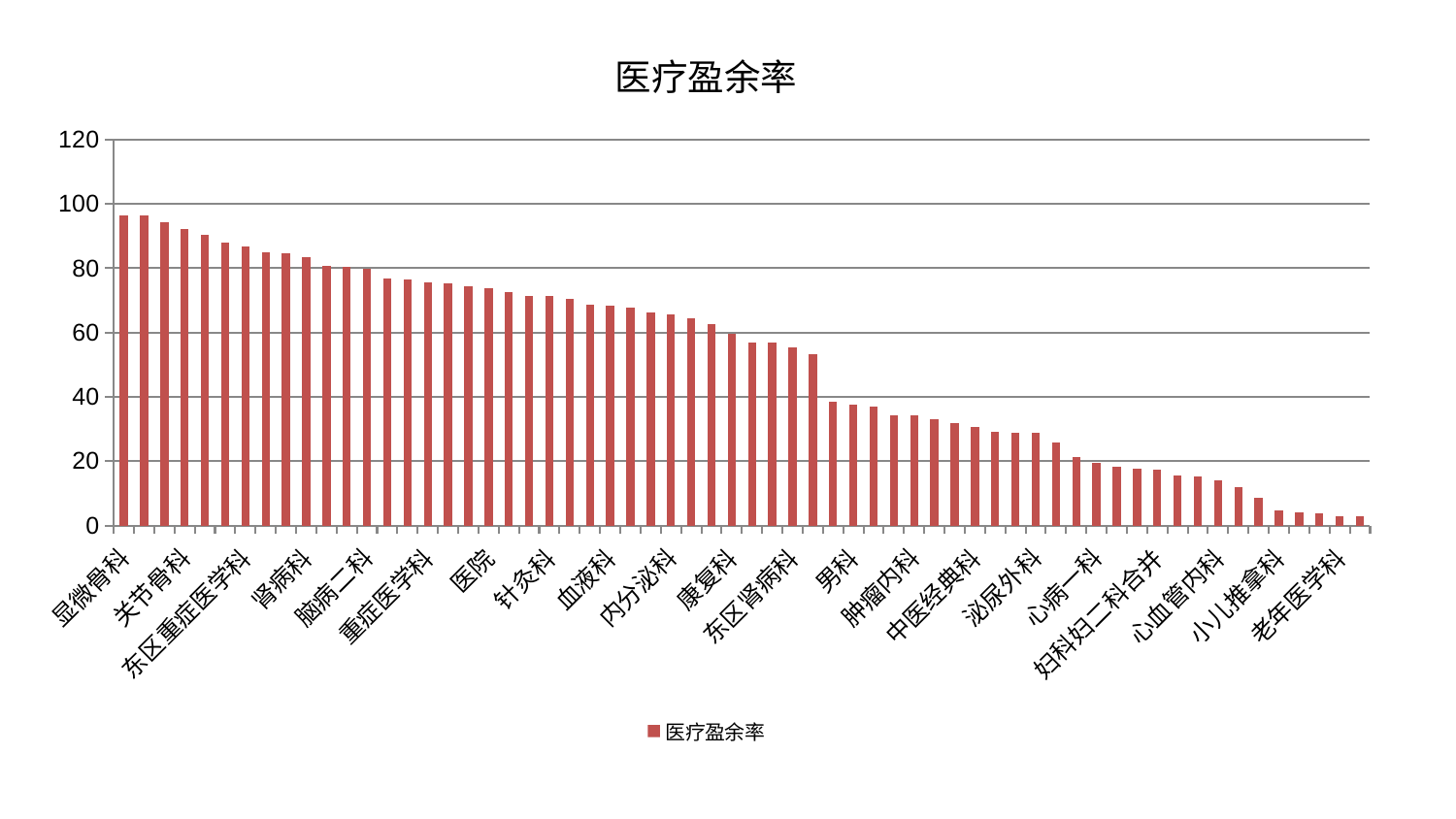

### Chart: 医疗盈余率

| Category | 医疗盈余率 |
|---|---|
| 显微骨科 | 96.52185249008589 |
| 脾胃病科 | 96.51121612245133 |
| 儿科 | 94.28282841170157 |
| 关节骨科 | 92.33290674656791 |
| 骨科 | 90.48158372595123 |
| 神经内科 | 87.83602171933158 |
| 东区重症医学科 | 86.82773026858904 |
| 皮肤科 | 84.99002229822632 |
| 妇二科 | 84.76156618488832 |
| 肾病科 | 83.5828442773344 |
| 神经外科 | 80.86661102775045 |
| 心病二科 | 80.4028802663896 |
| 脑病二科 | 79.80041523061792 |
| 肾脏内科 | 76.95392149371361 |
| 美容皮肤科 | 76.42623935207702 |
| 重症医学科 | 75.47210539353715 |
| 呼吸内科 | 75.40575806158185 |
| 乳腺甲状腺外科 | 74.27591457412541 |
| 医院 | 73.92451427052093 |
| 西区重症医学科 | 72.67018989767689 |
| 心病三科 | 71.38678686958644 |
| 针灸科 | 71.36508653871614 |
| 肛肠科 | 70.58281822433202 |
| 身心医学科 | 68.78880123045685 |
| 血液科 | 68.46526336420646 |
| 小儿骨科 | 67.80884109785718 |
| 消化内科 | 66.31948795623097 |
| 内分泌科 | 65.65190946897125 |
| 肝病科 | 64.5791916437719 |
| 脊柱骨科 | 62.65446927622402 |
| 康复科 | 59.52382941550329 |
| 口腔科 | 56.87253891175956 |
| 脑病一科 | 56.78160056042061 |
| 东区肾病科 | 55.279519451531336 |
| 治未病中心 | 53.380324685802606 |
| 创伤骨科 | 38.42138157208013 |
| 男科 | 37.58502728810507 |
| 脾胃科消化科合并 | 36.99984109190015 |
| 胸外科 | 34.36784899208949 |
| 肿瘤内科 | 34.26451887647859 |
| 产科 | 33.017884454213544 |
| 中医外治中心 | 31.790691726792453 |
| 中医经典科 | 30.63142138584436 |
| 脑病三科 | 29.249205287159576 |
| 肝胆外科 | 28.93248268239732 |
| 泌尿外科 | 28.91518688323631 |
| 眼科 | 25.733418997989 |
| 风湿病科 | 21.251856570532034 |
| 心病一科 | 19.378384618279544 |
| 心病四科 | 18.140954684936528 |
| 微创骨科 | 17.776129353143034 |
| 妇科妇二科合并 | 17.223965353843163 |
| 耳鼻喉科 | 15.464640982871348 |
| 推拿科 | 15.296018505298136 |
| 心血管内科 | 14.005812122995053 |
| 运动损伤骨科 | 11.979866880639566 |
| 普通外科 | 8.578737342109587 |
| 小儿推拿科 | 4.6611891392496885 |
| 周围血管科 | 4.048448421995854 |
| 妇科 | 3.6668207745446546 |
| 老年医学科 | 2.9444286858012925 |
| 综合内科 | 2.900120525973282 |
246